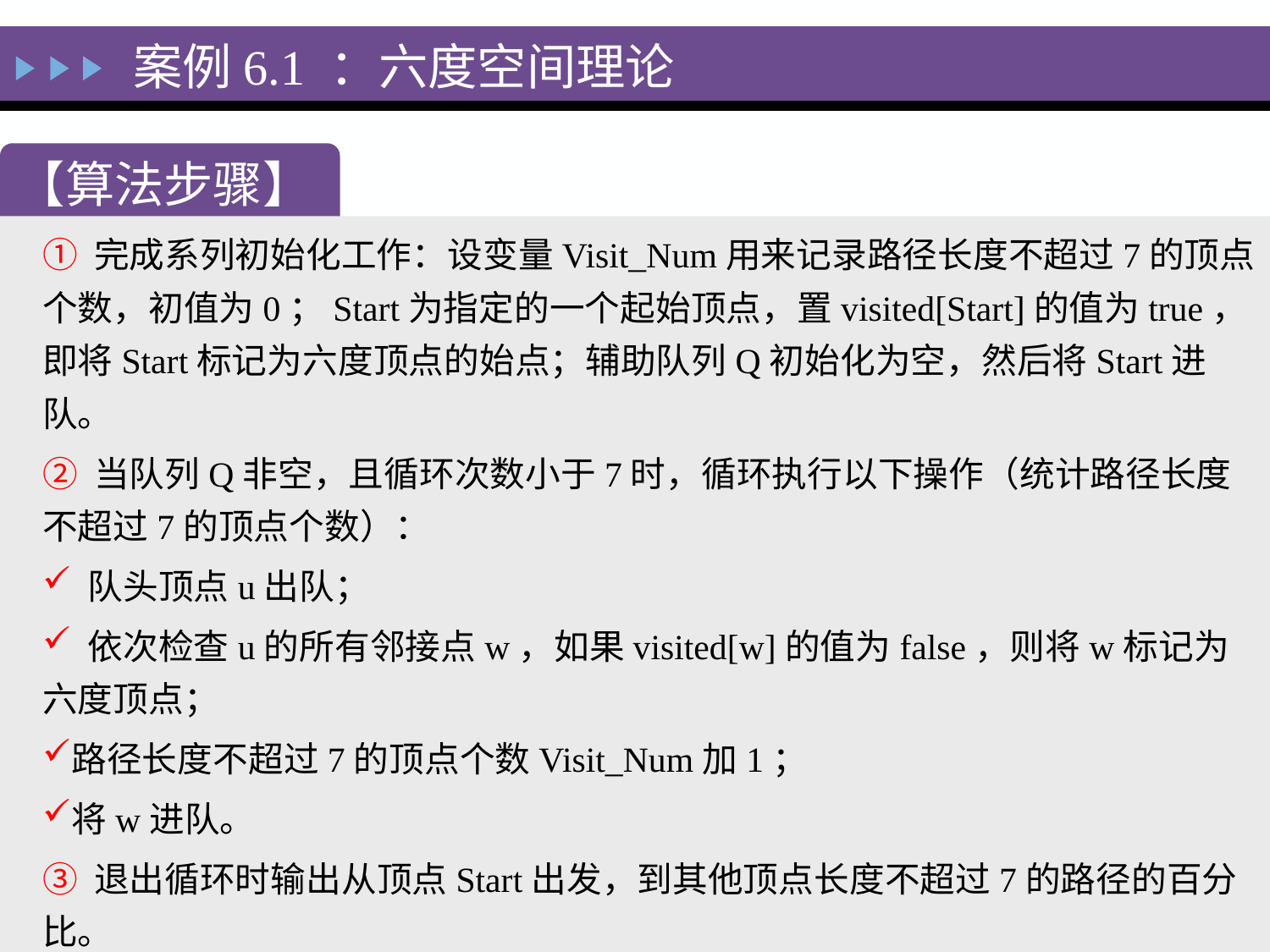

案例6.1 ：六度空间理论
【算法步骤】
① 完成系列初始化工作：设变量Visit_Num用来记录路径长度不超过7的顶点个数，初值为0；Start为指定的一个起始顶点，置visited[Start]的值为true，即将Start标记为六度顶点的始点；辅助队列Q初始化为空，然后将Start进队。
② 当队列Q非空，且循环次数小于7时，循环执行以下操作（统计路径长度不超过7的顶点个数）：
 队头顶点u出队；
 依次检查u的所有邻接点w，如果visited[w]的值为false，则将w标记为六度顶点；
路径长度不超过7的顶点个数Visit_Num加1；
将w进队。
③ 退出循环时输出从顶点Start出发，到其他顶点长度不超过7的路径的百分比。